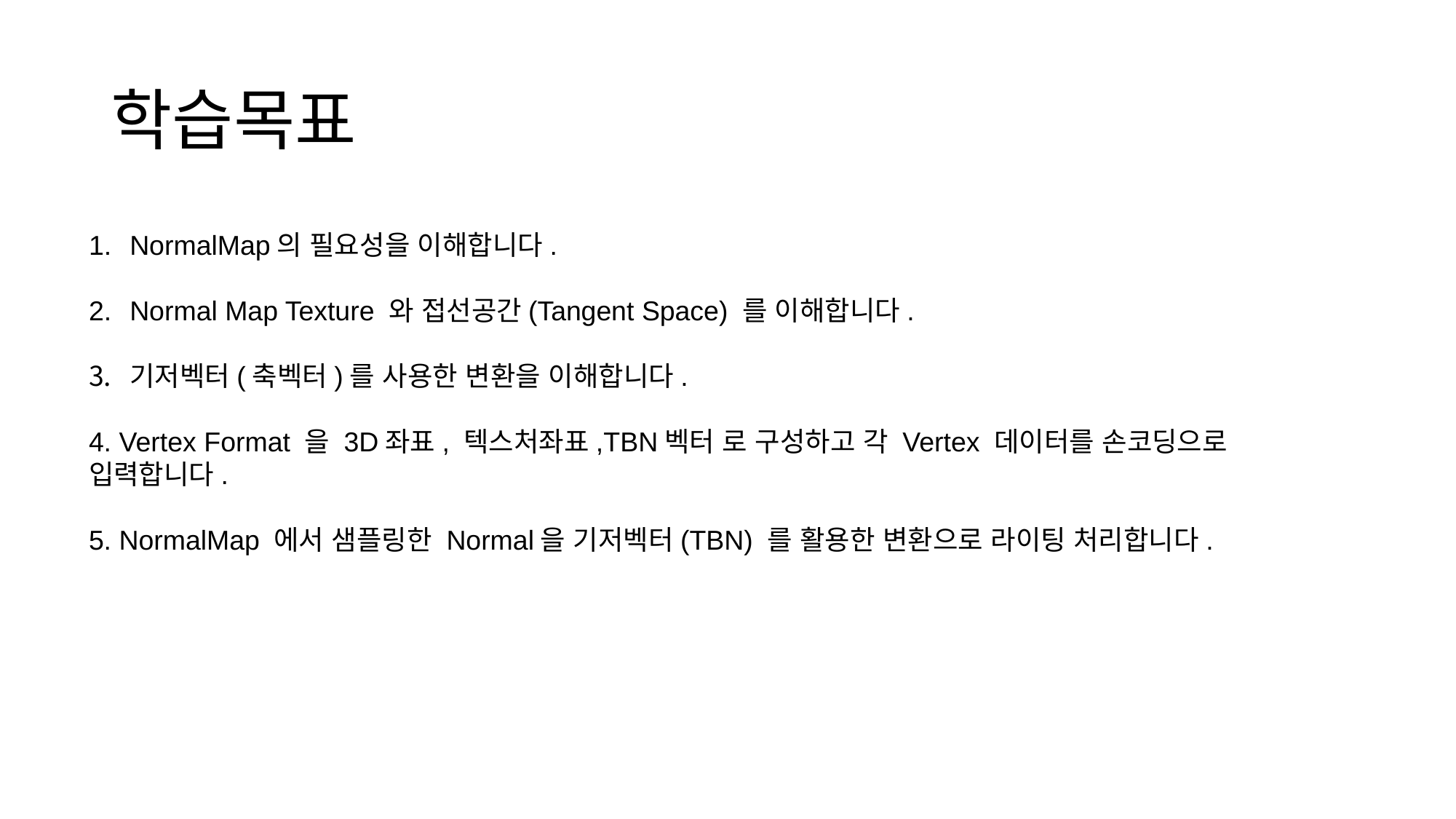

# 학습목표
NormalMap의 필요성을 이해합니다.

Normal Map Texture 와 접선공간(Tangent Space) 를 이해합니다.

기저벡터(축벡터)를 사용한 변환을 이해합니다.

4. Vertex Format 을 3D좌표, 텍스처좌표,TBN벡터 로 구성하고 각 Vertex 데이터를 손코딩으로 입력합니다.

5. NormalMap 에서 샘플링한 Normal을 기저벡터(TBN) 를 활용한 변환으로 라이팅 처리합니다.